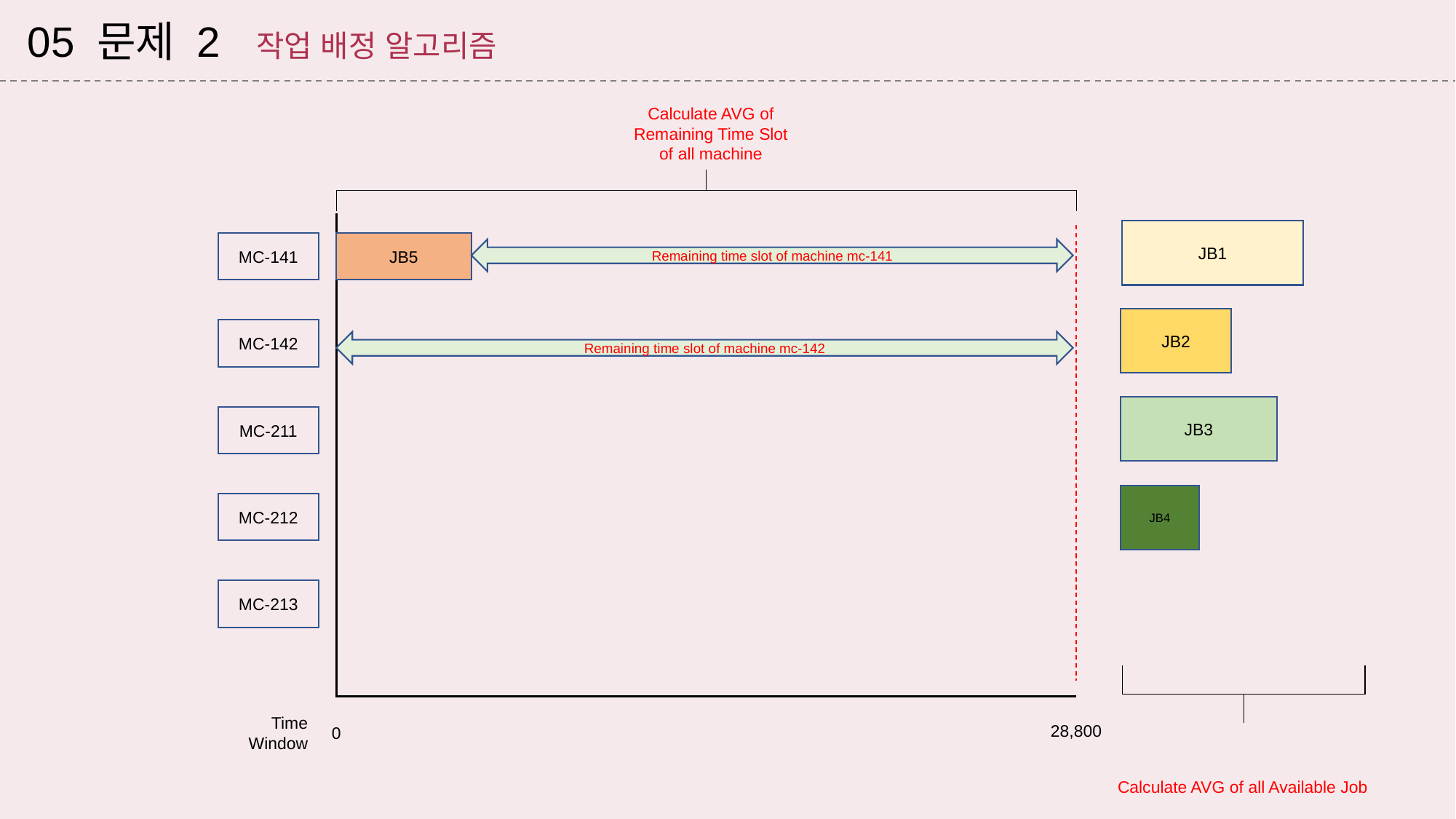

05 문제 2   작업 배정 알고리즘

Calculate AVG of Remaining Time Slot of all machine
JB1
JB2
JB3
JB4

Calculate AVG of all Available Job
MC-141
JB5
Remaining time slot of machine mc-141
MC-142
Remaining time slot of machine mc-142
MC-211
MC-212
MC-213
28,800
0
Time Window